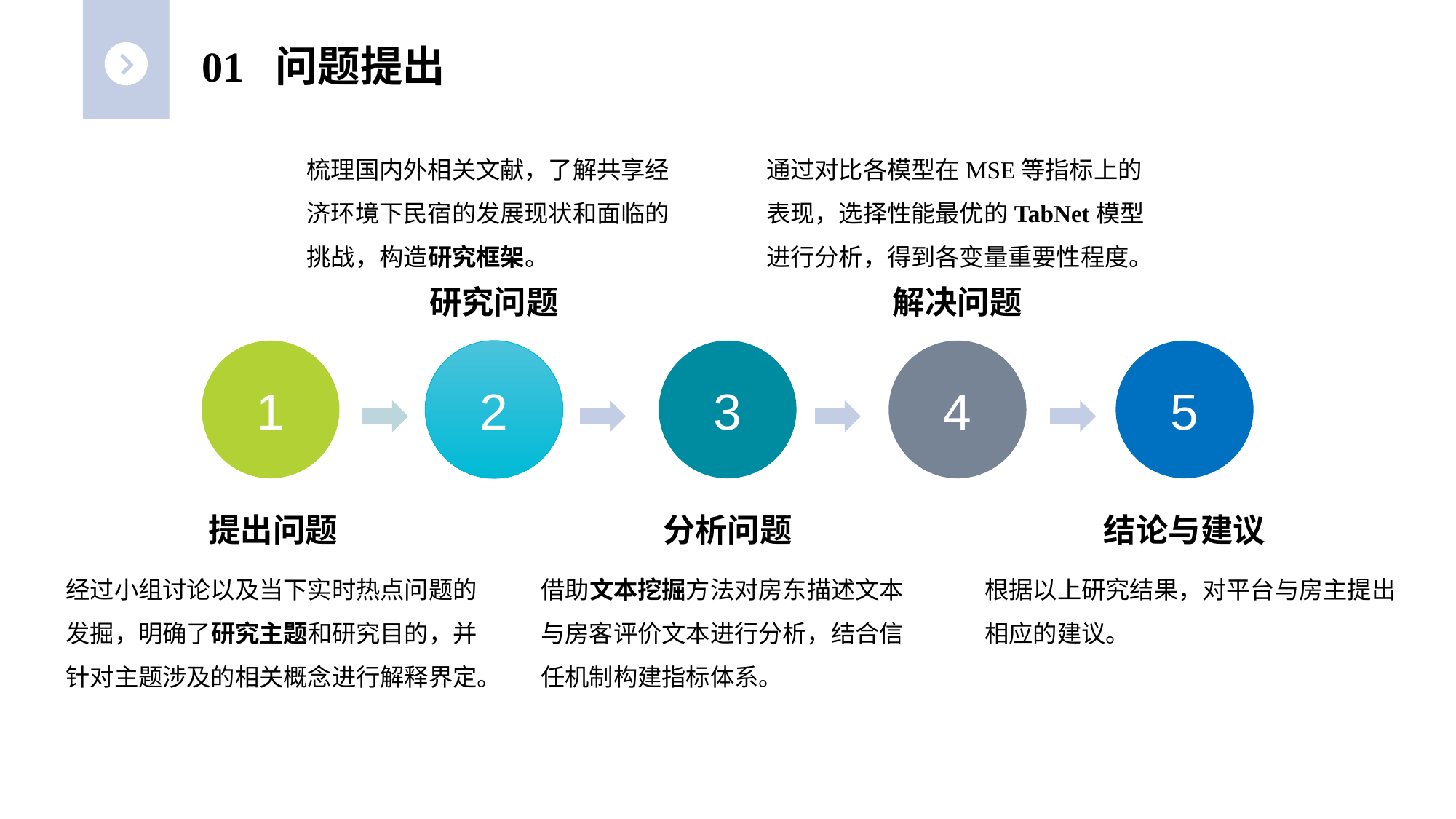

01  问题提出

梳理国内外相关文献，了解共享经济环境下民宿的发展现状和面临的挑战，构造研究框架。
通过对比各模型在MSE等指标上的表现，选择性能最优的TabNet模型进行分析，得到各变量重要性程度。
研究问题
解决问题
1
2
3
4
5

提出问题
分析问题
结论与建议
经过小组讨论以及当下实时热点问题的发掘，明确了研究主题和研究目的，并针对主题涉及的相关概念进行解释界定。
借助文本挖掘方法对房东描述文本与房客评价文本进行分析，结合信任机制构建指标体系。
根据以上研究结果，对平台与房主提出相应的建议。